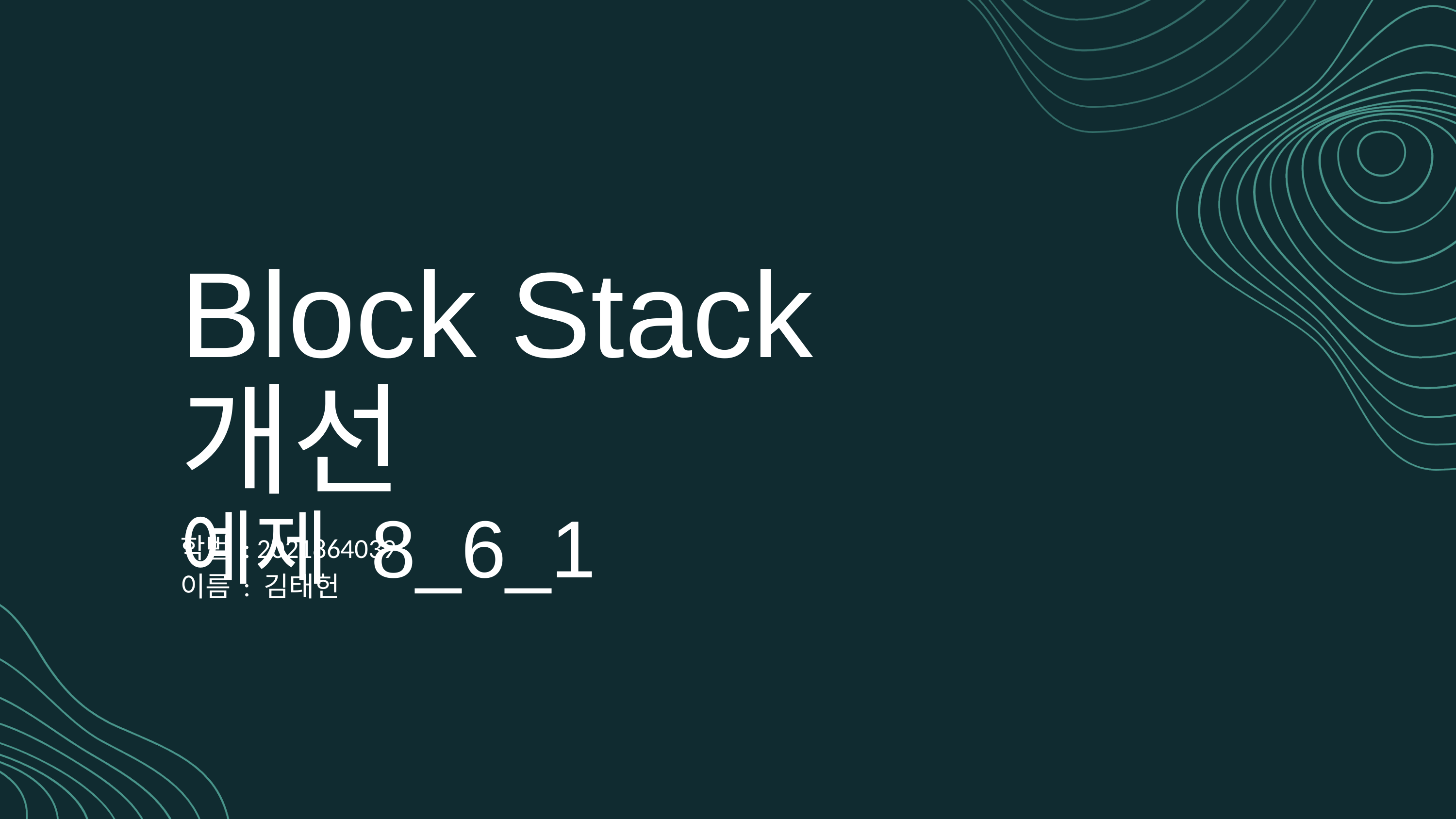

Block Stack 개선
예제 8_6_1
학번 : 2021864039
이름 : 김태헌